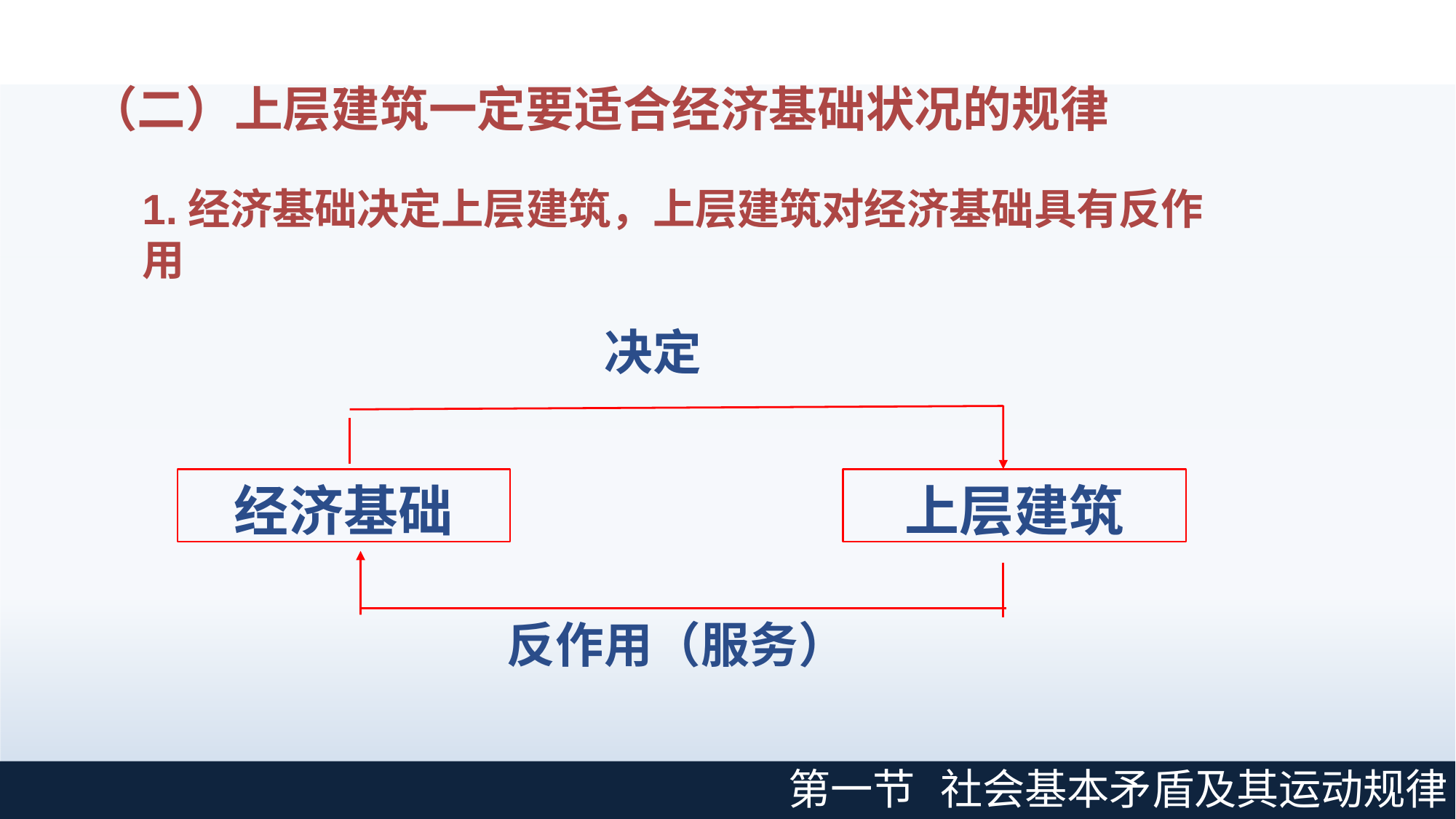

（二）上层建筑一定要适合经济基础状况的规律
1.经济基础决定上层建筑，上层建筑对经济基础具有反作用
决定

经济基础
上层建筑

反作用（服务）
第一节
社会基本矛盾及其运动规律